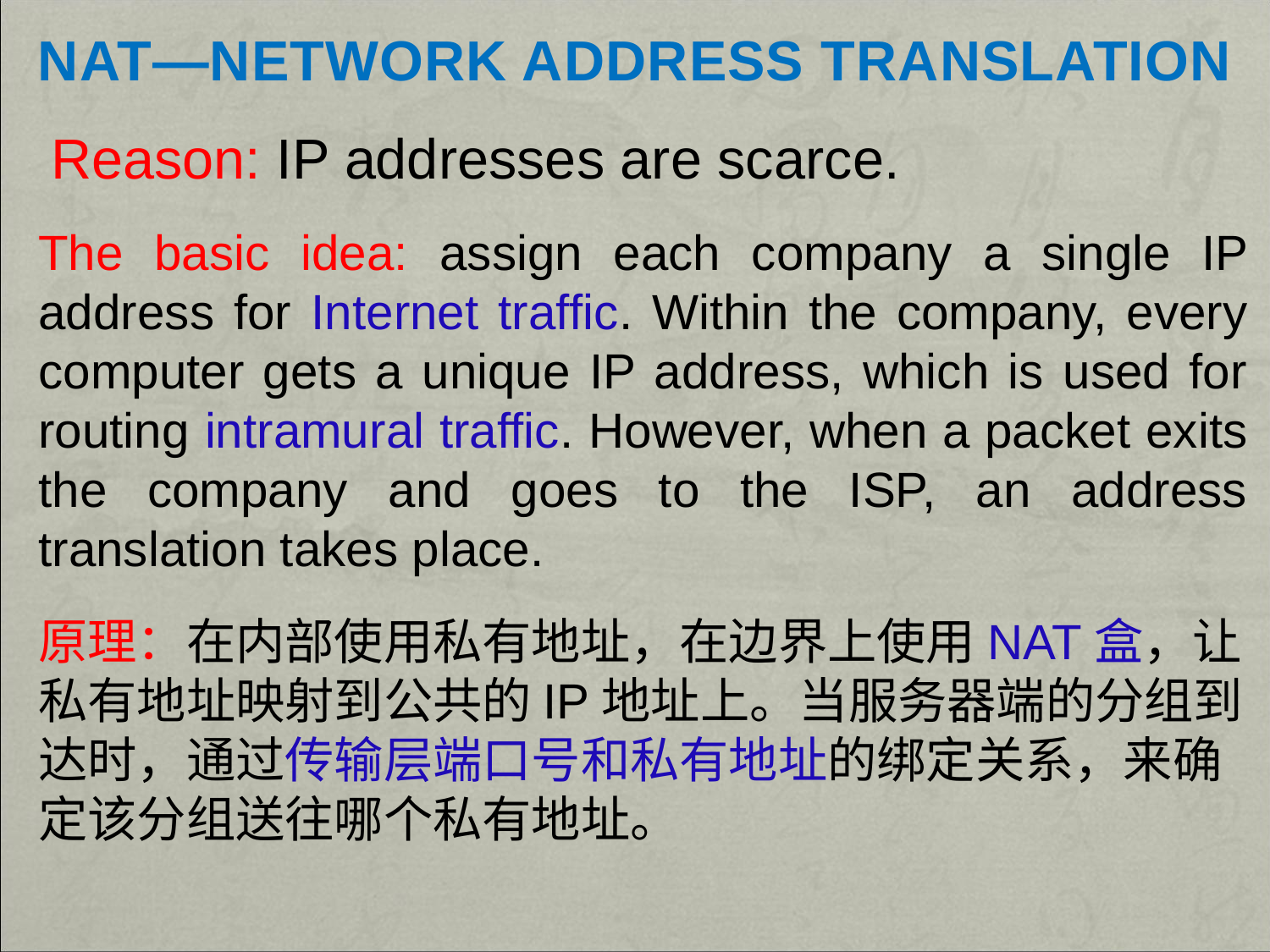

# NAT—Network Address Translation
Reason: IP addresses are scarce.
The basic idea: assign each company a single IP address for Internet traffic. Within the company, every computer gets a unique IP address, which is used for routing intramural traffic. However, when a packet exits the company and goes to the ISP, an address translation takes place.
原理：在内部使用私有地址，在边界上使用NAT盒，让私有地址映射到公共的IP地址上。当服务器端的分组到达时，通过传输层端口号和私有地址的绑定关系，来确定该分组送往哪个私有地址。
111